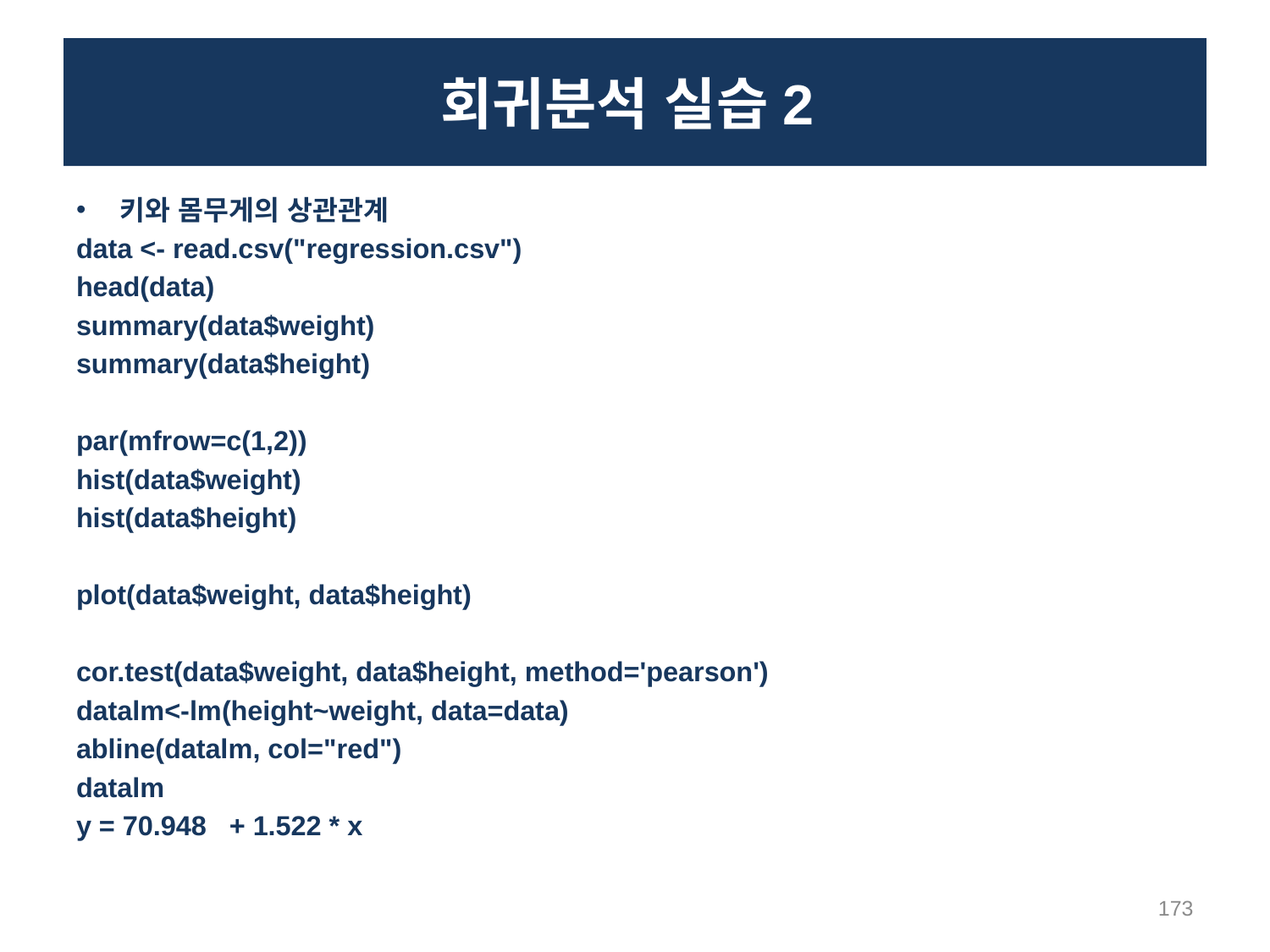

# 회귀분석 실습2
키와 몸무게의 상관관계
data <- read.csv("regression.csv")
head(data)
summary(data$weight)
summary(data$height)

par(mfrow=c(1,2))
hist(data$weight)
hist(data$height)

plot(data$weight, data$height)

cor.test(data$weight, data$height, method='pearson')
datalm<-lm(height~weight, data=data)
abline(datalm, col="red")
datalm
y = 70.948   + 1.522 * x
173